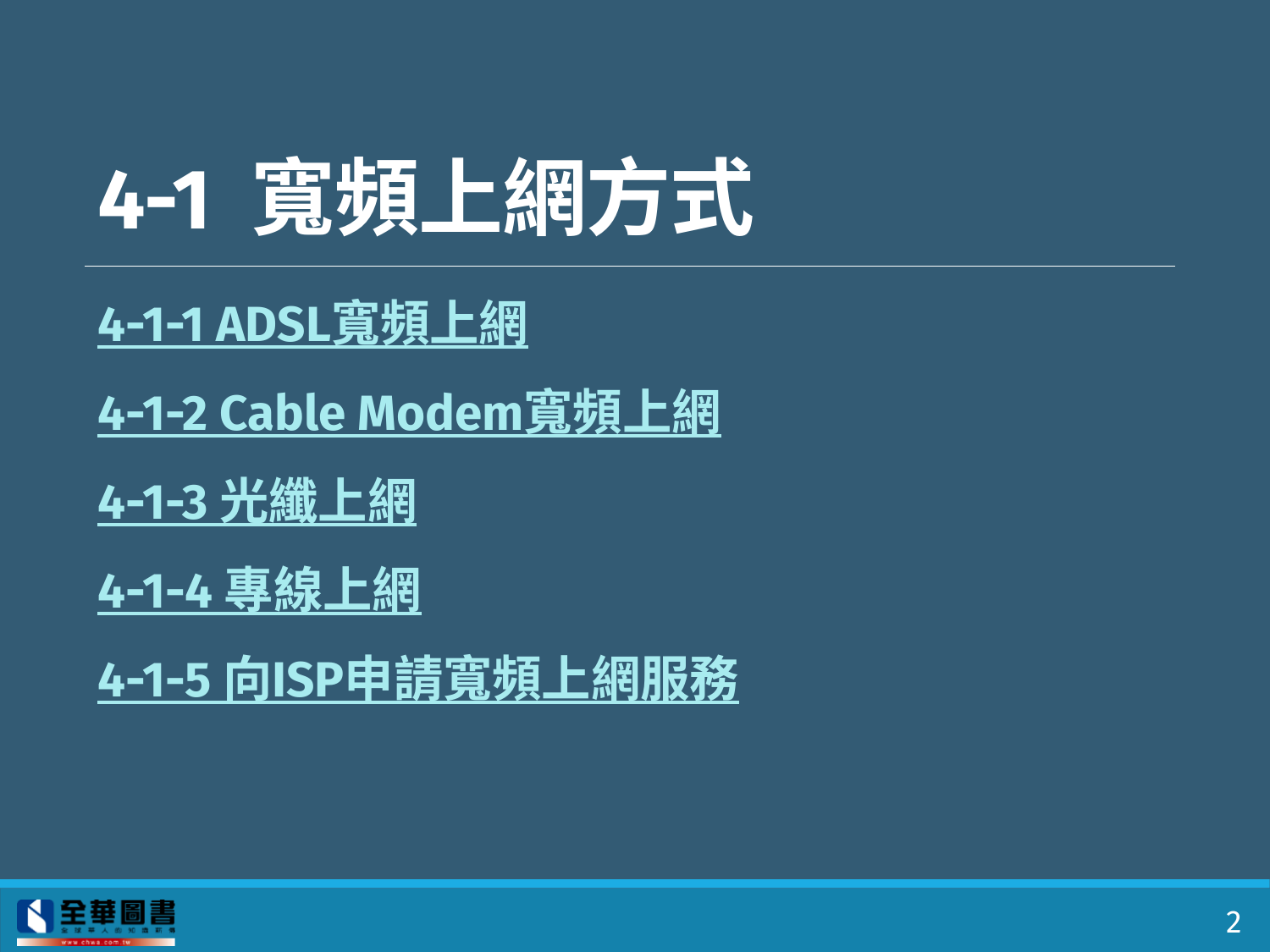

# 4-1 寬頻上網方式
4-1-1 ADSL寬頻上網
4-1-2 Cable Modem寬頻上網
4-1-3 光纖上網
4-1-4 專線上網
4-1-5 向ISP申請寬頻上網服務
2